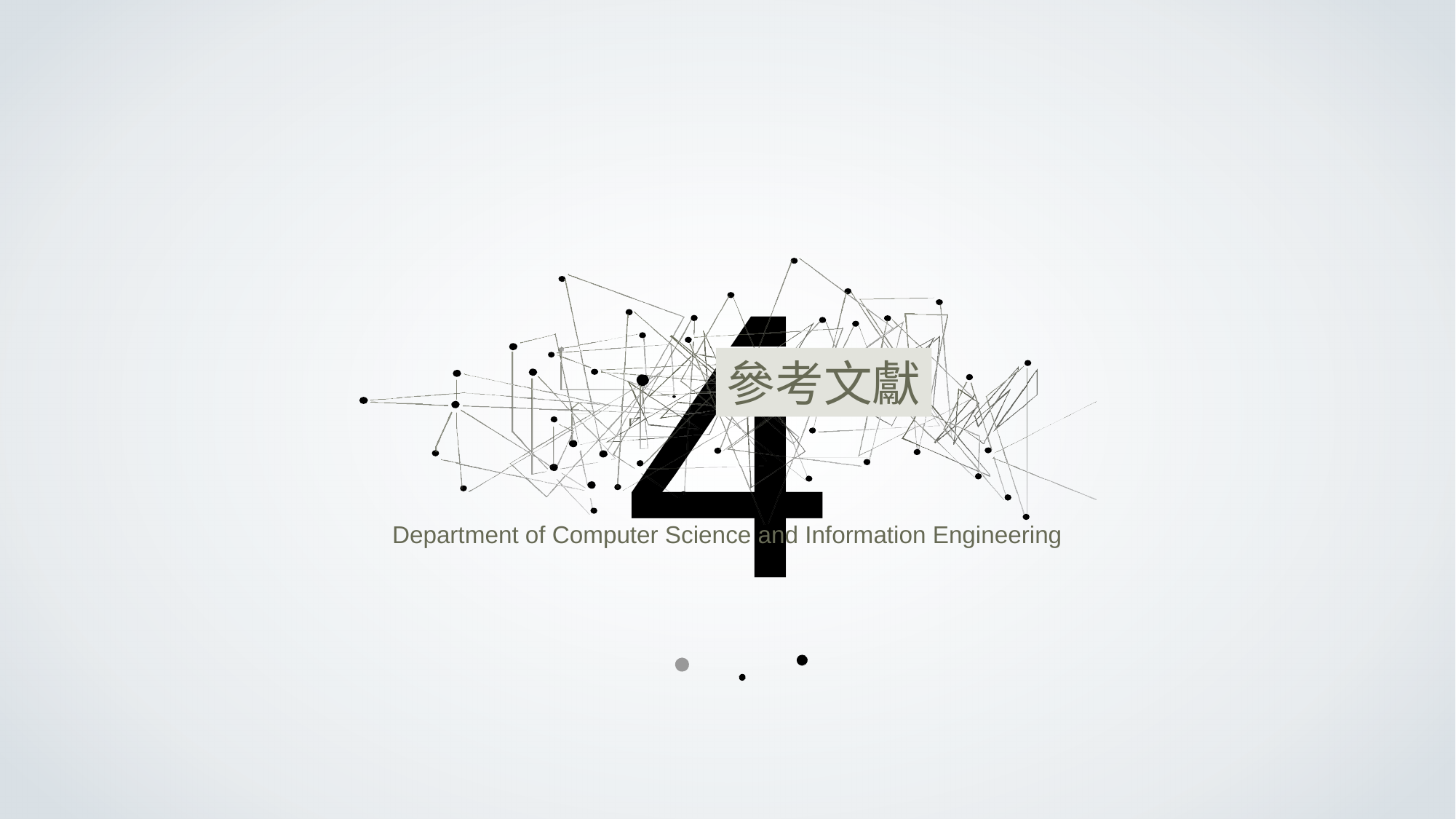

4

參考文獻
Department of Computer Science and Information Engineering